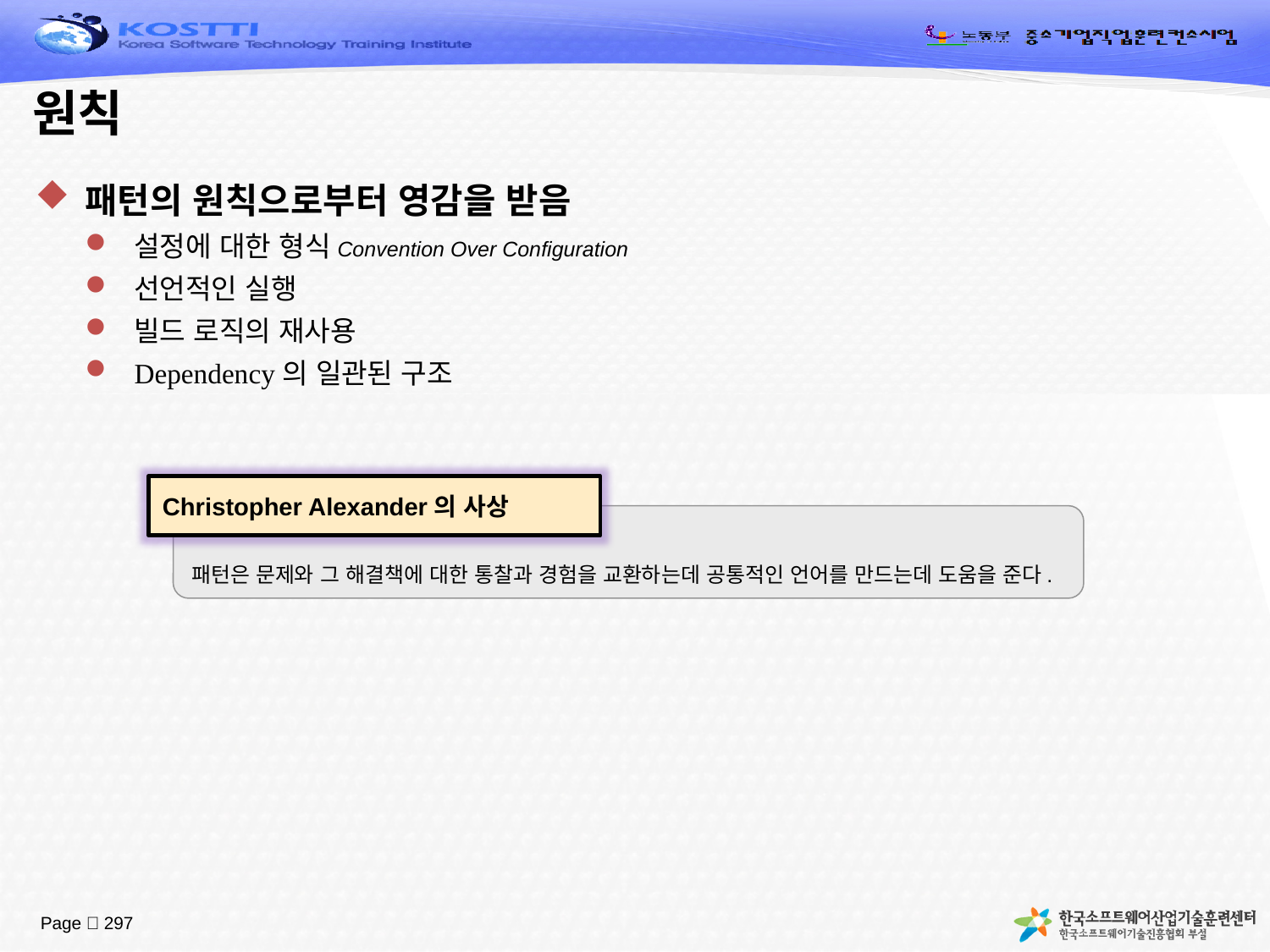

# 원칙
패턴의 원칙으로부터 영감을 받음
설정에 대한 형식Convention Over Configuration
선언적인 실행
빌드 로직의 재사용
Dependency의 일관된 구조
Christopher Alexander의 사상
패턴은 문제와 그 해결책에 대한 통찰과 경험을 교환하는데 공통적인 언어를 만드는데 도움을 준다.